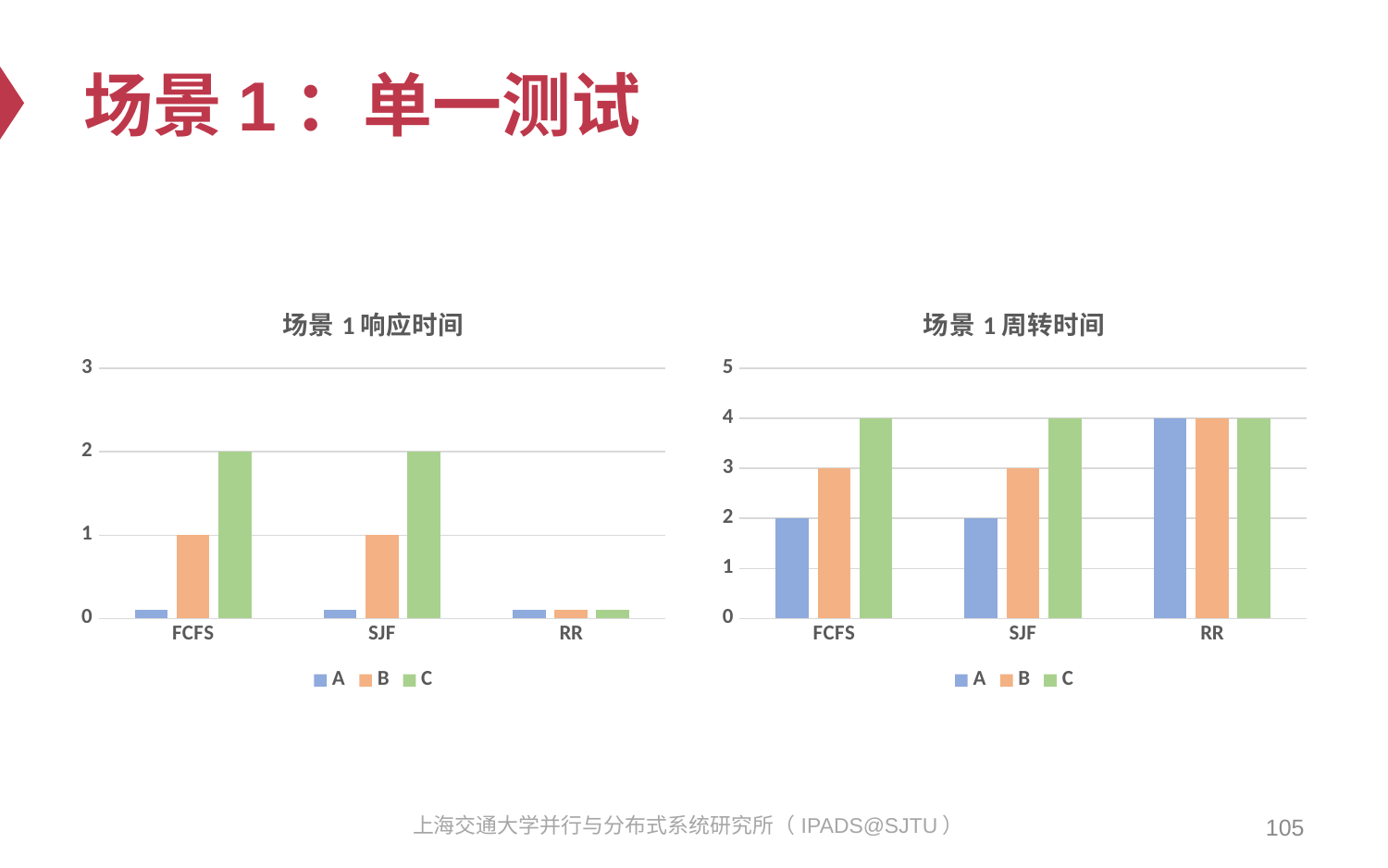

# 场景1：单一测试

### Chart: 场景1响应时间

| Category | A | B | C |
|---|---|---|---|
| FCFS | 0.1 | 1.0 | 2.0 |
| SJF | 0.1 | 1.0 | 2.0 |
| RR | 0.1 | 0.1 | 0.1 |

### Chart: 场景1周转时间

| Category | A | B | C |
|---|---|---|---|
| FCFS | 2.0 | 3.0 | 4.0 |
| SJF | 2.0 | 3.0 | 4.0 |
| RR | 4.0 | 4.0 | 4.0 |
105
上海交通大学并行与分布式系统研究所（IPADS@SJTU）